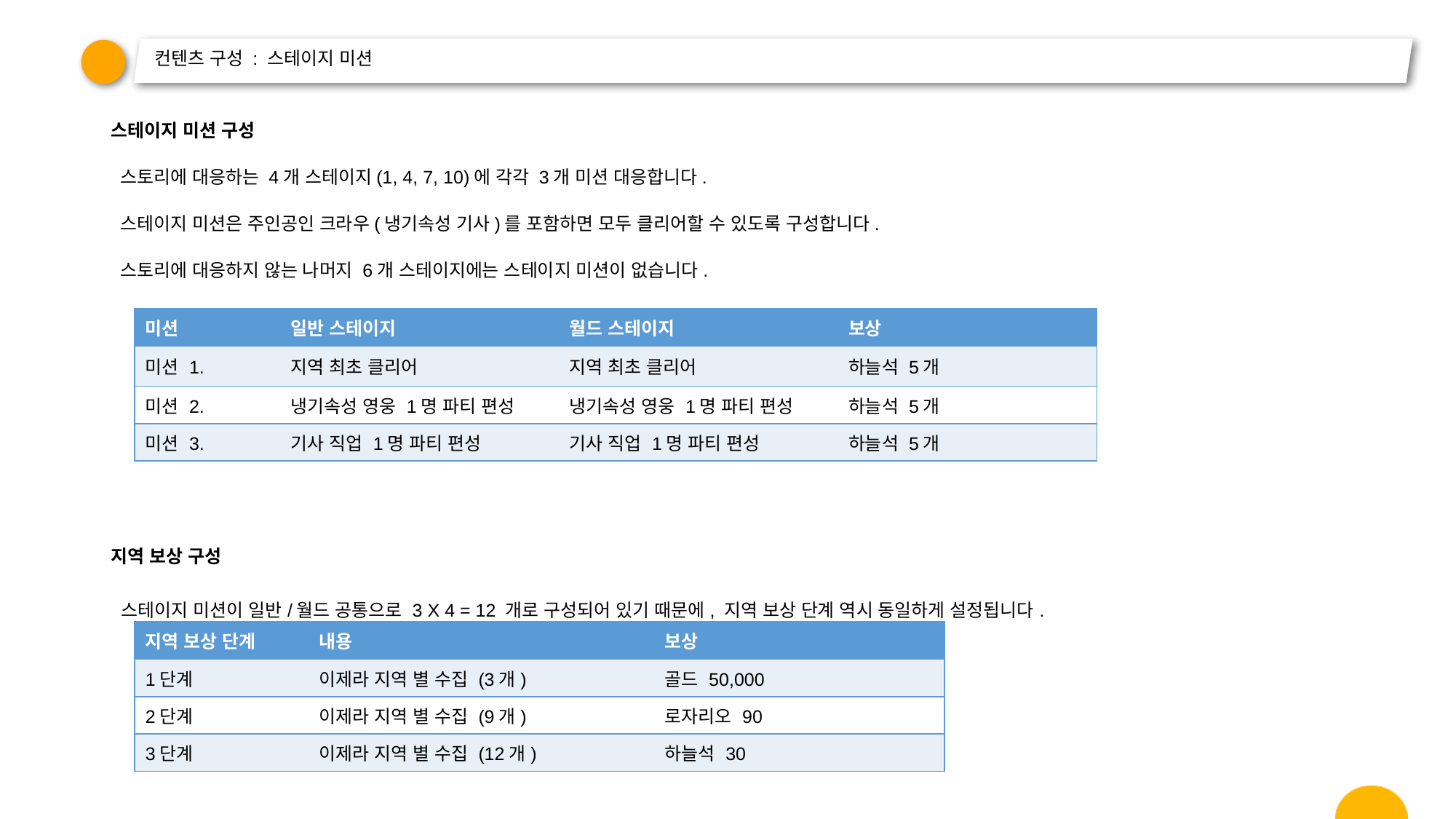

# 컨텐츠 구성 : 스테이지 미션
스테이지 미션 구성
 스토리에 대응하는 4개 스테이지(1, 4, 7, 10)에 각각 3개 미션 대응합니다.
 스테이지 미션은 주인공인 크라우(냉기속성 기사)를 포함하면 모두 클리어할 수 있도록 구성합니다.
 스토리에 대응하지 않는 나머지 6개 스테이지에는 스테이지 미션이 없습니다.
| 미션 | 일반 스테이지 | 월드 스테이지 | 보상 |
| --- | --- | --- | --- |
| 미션 1. | 지역 최초 클리어 | 지역 최초 클리어 | 하늘석 5개 |
| 미션 2. | 냉기속성 영웅 1명 파티 편성 | 냉기속성 영웅 1명 파티 편성 | 하늘석 5개 |
| 미션 3. | 기사 직업 1명 파티 편성 | 기사 직업 1명 파티 편성 | 하늘석 5개 |
지역 보상 구성
 스테이지 미션이 일반/월드 공통으로 3 X 4 = 12 개로 구성되어 있기 때문에, 지역 보상 단계 역시 동일하게 설정됩니다.
| 지역 보상 단계 | 내용 | 보상 |
| --- | --- | --- |
| 1단계 | 이제라 지역 별 수집 (3개) | 골드 50,000 |
| 2단계 | 이제라 지역 별 수집 (9개) | 로자리오 90 |
| 3단계 | 이제라 지역 별 수집 (12개) | 하늘석 30 |